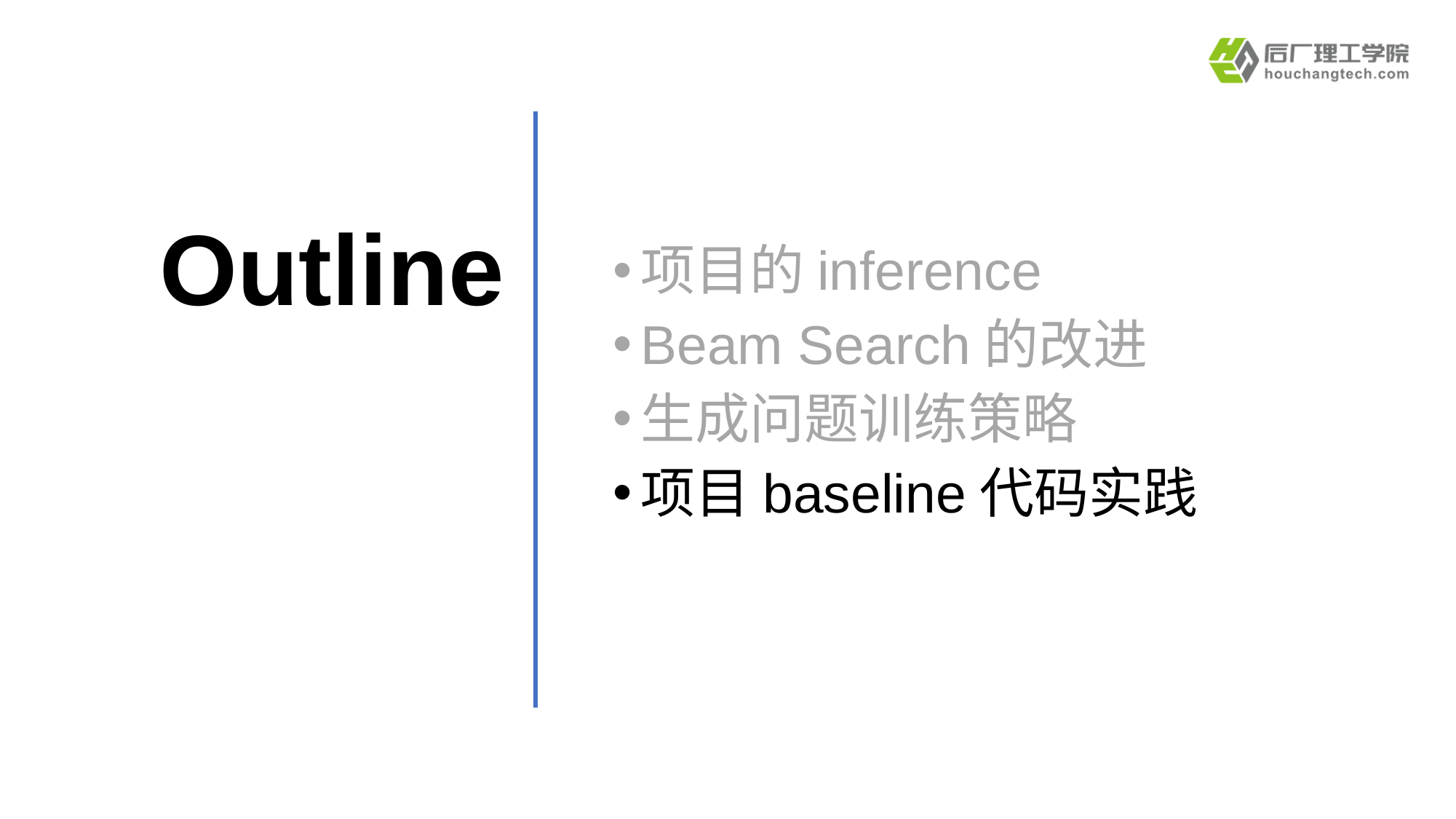

# Outline
项目的inference
Beam Search的改进
生成问题训练策略
项目baseline代码实践